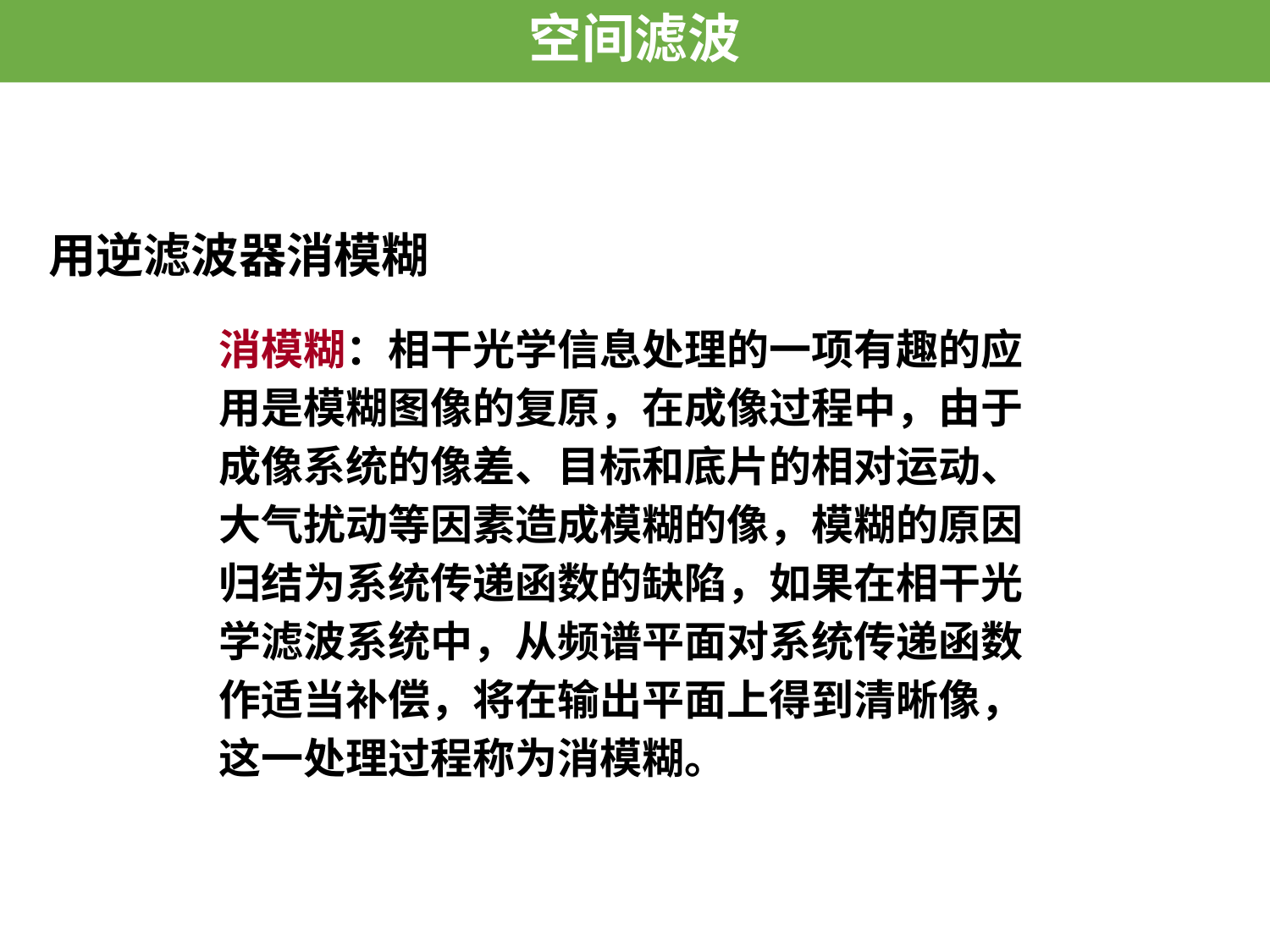

空间滤波
# 用逆滤波器消模糊
消模糊：相干光学信息处理的一项有趣的应用是模糊图像的复原，在成像过程中，由于成像系统的像差、目标和底片的相对运动、大气扰动等因素造成模糊的像，模糊的原因归结为系统传递函数的缺陷，如果在相干光学滤波系统中，从频谱平面对系统传递函数作适当补偿，将在输出平面上得到清晰像，这一处理过程称为消模糊。